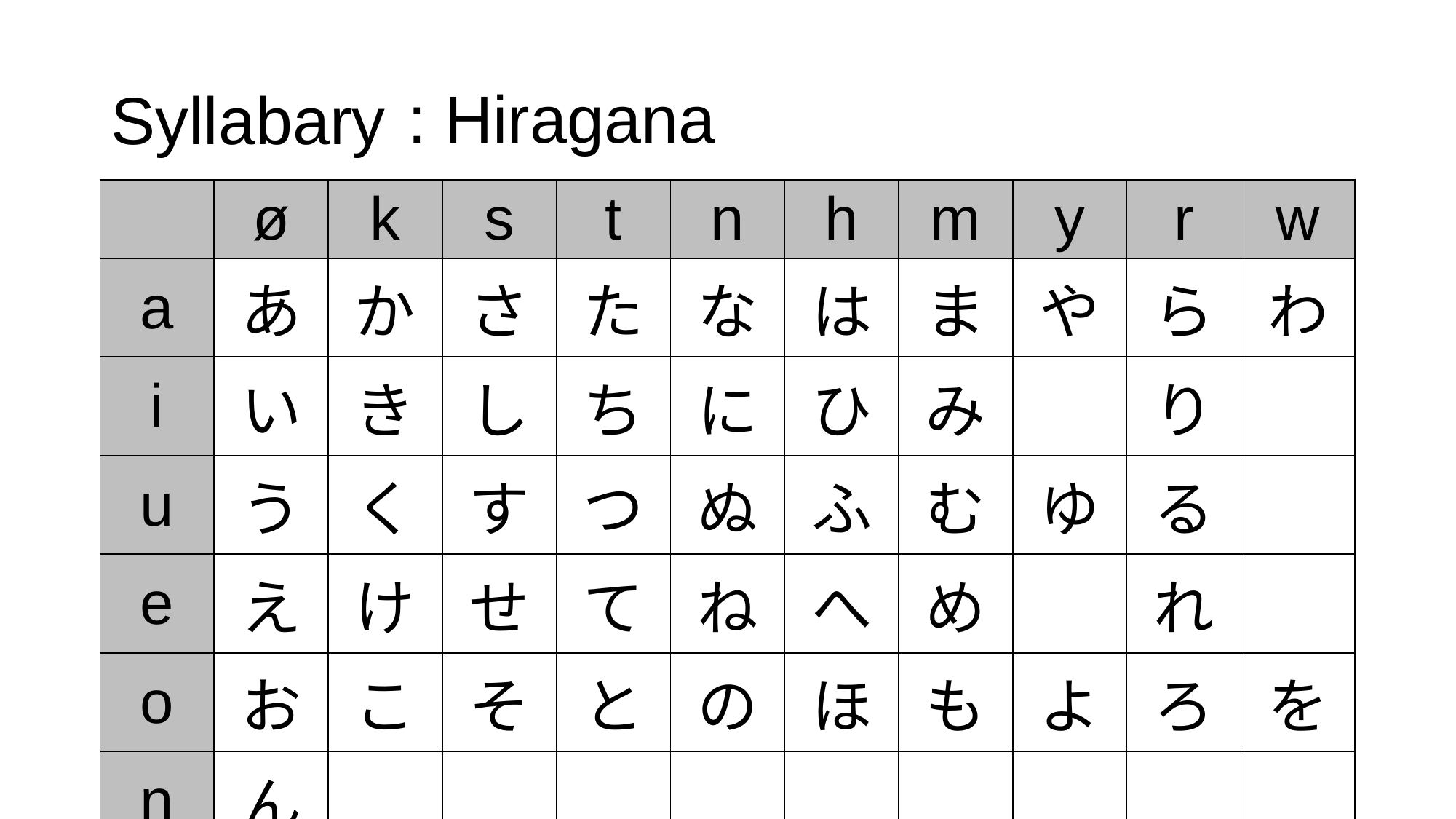

# Syllabary
 : Hiragana
|  | ø | k | s | t | n | h | m | y | r | w |
| --- | --- | --- | --- | --- | --- | --- | --- | --- | --- | --- |
| a | あ | か | さ | た | な | は | ま | や | ら | わ |
| i | い | き | し | ち | に | ひ | み |  | り |  |
| u | う | く | す | つ | ぬ | ふ | む | ゆ | る |  |
| e | え | け | せ | て | ね | へ | め |  | れ |  |
| o | お | こ | そ | と | の | ほ | も | よ | ろ | を |
| n | ん |  |  |  |  |  |  |  |  |  |
Ideograms
Words
Grammar
Reading